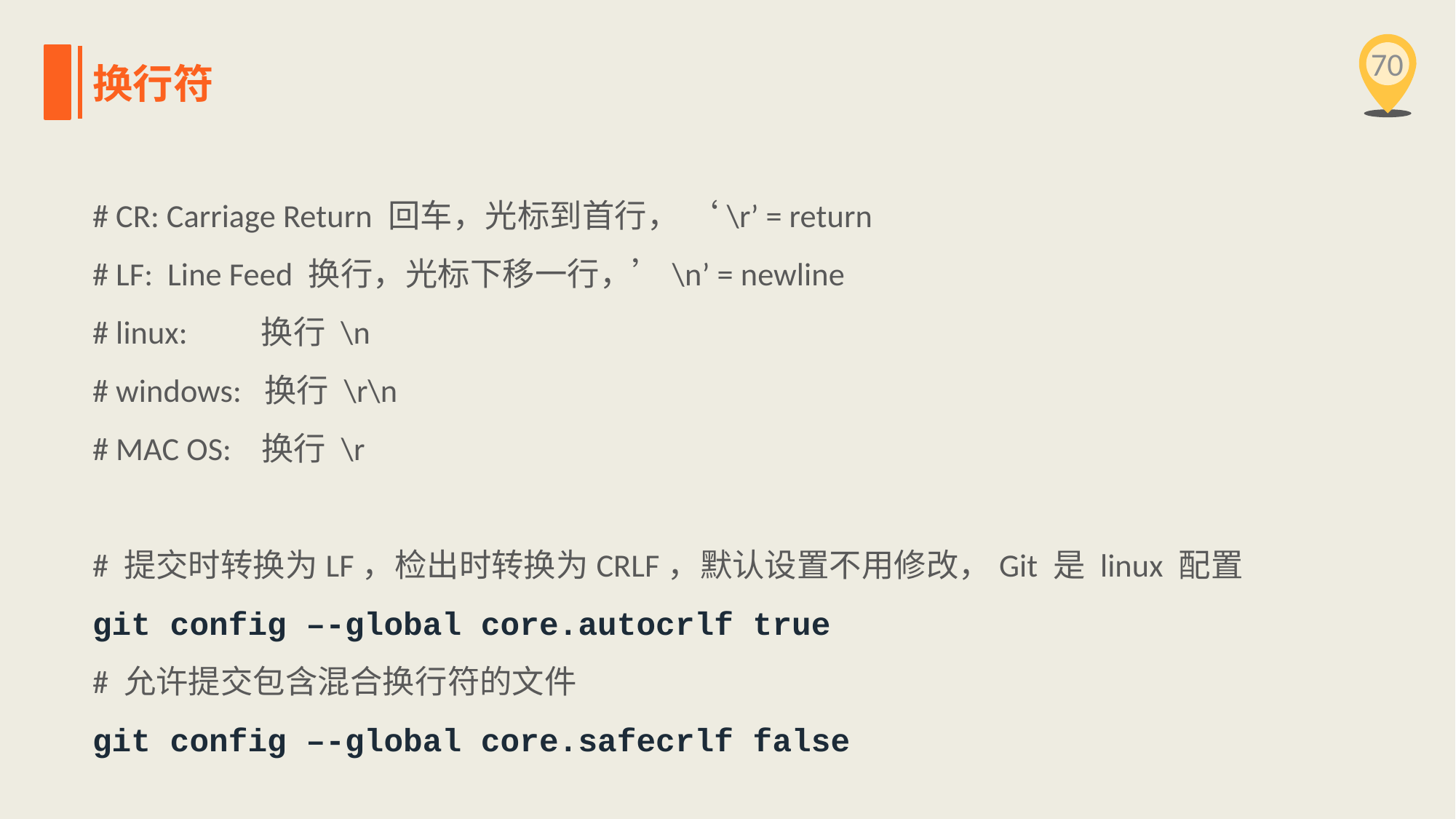

70

换行符
# CR: Carriage Return 回车，光标到首行， ‘\r’ = return
# LF:  Line Feed 换行，光标下移一行，’\n’ = newline
# linux:         换行 \n
# windows:  换行 \r\n
# MAC OS:   换行 \r

# 提交时转换为LF，检出时转换为CRLF，默认设置不用修改，Git 是 linux 配置
git config –-global core.autocrlf true
# 允许提交包含混合换行符的文件
git config –-global core.safecrlf false